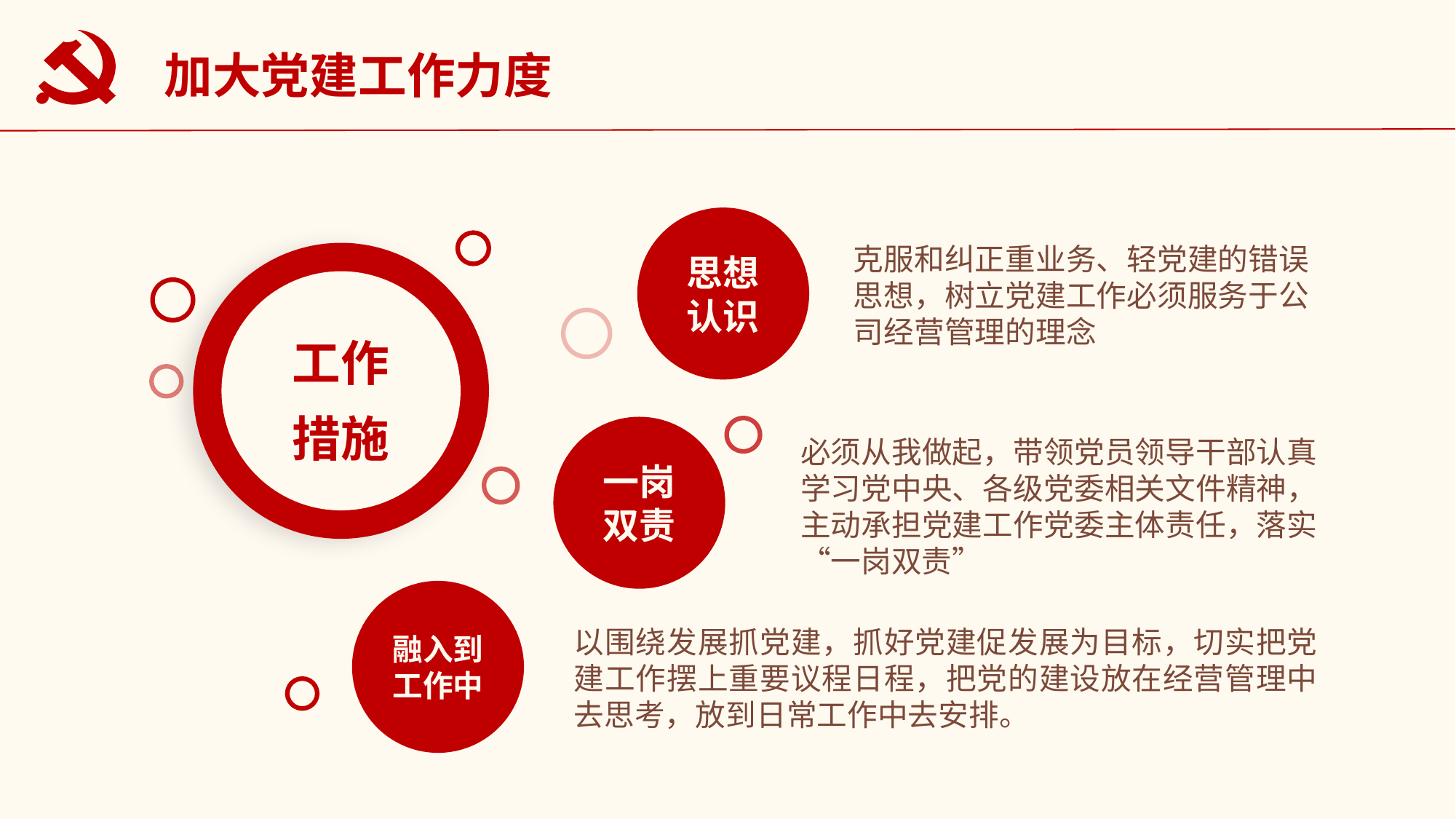

加大党建工作力度
思想认识

克服和纠正重业务、轻党建的错误思想，树立党建工作必须服务于公司经营管理的理念

工作
措施

一岗双责

必须从我做起，带领党员领导干部认真学习党中央、各级党委相关文件精神，主动承担党建工作党委主体责任，落实“一岗双责”

融入到工作中
以围绕发展抓党建，抓好党建促发展为目标，切实把党建工作摆上重要议程日程，把党的建设放在经营管理中去思考，放到日常工作中去安排。